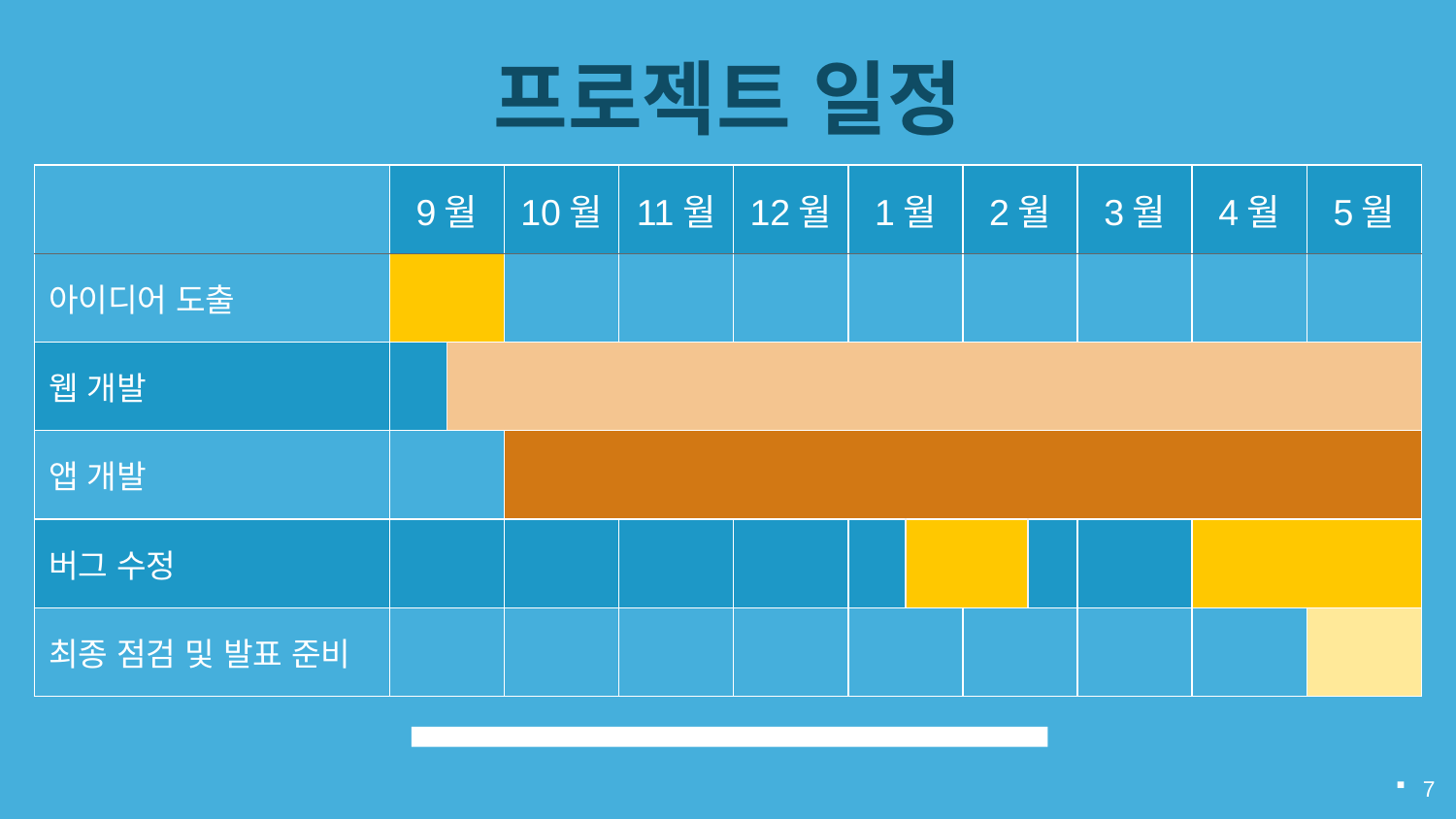

# 프로젝트 일정
|  | 9월 |  | 10월 | 11월 | 12월 | 1월 |  | 2월 |  | 3월 | 4월 | 5월 |
| --- | --- | --- | --- | --- | --- | --- | --- | --- | --- | --- | --- | --- |
| 아이디어 도출 |  |  |  |  |  |  |  |  |  |  |  |  |
| 웹 개발 |  |  |  |  |  |  |  |  |  |  |  |  |
| 앱 개발 |  |  |  |  |  |  |  |  |  |  |  |  |
| 버그 수정 |  |  |  |  |  |  |  |  |  |  |  |  |
| 최종 점검 및 발표 준비 |  |  |  |  |  |  |  |  |  |  |  |  |
7